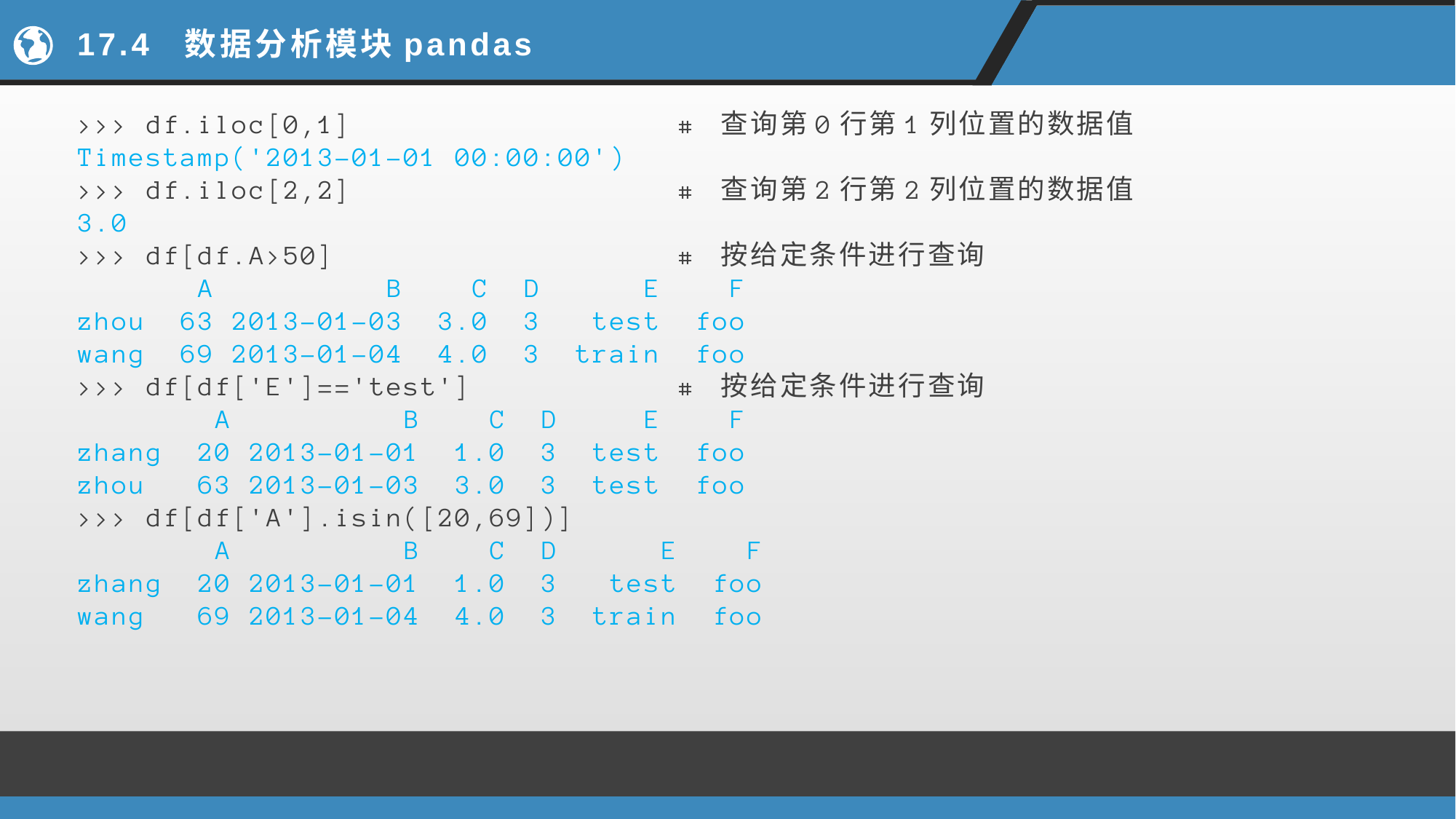

# 17.4  数据分析模块pandas

>>> df.iloc[0,1]                   # 查询第0行第1列位置的数据值
Timestamp('2013-01-01 00:00:00')
>>> df.iloc[2,2]                   # 查询第2行第2列位置的数据值
3.0
>>> df[df.A>50]                    # 按给定条件进行查询
       A          B    C  D      E    F
zhou  63 2013-01-03  3.0  3   test  foo
wang  69 2013-01-04  4.0  3  train  foo
>>> df[df['E']=='test']            # 按给定条件进行查询
        A          B    C  D     E    F
zhang  20 2013-01-01  1.0  3  test  foo
zhou   63 2013-01-03  3.0  3  test  foo
>>> df[df['A'].isin([20,69])]
        A          B    C  D      E    F
zhang  20 2013-01-01  1.0  3   test  foo
wang   69 2013-01-04  4.0  3  train  foo